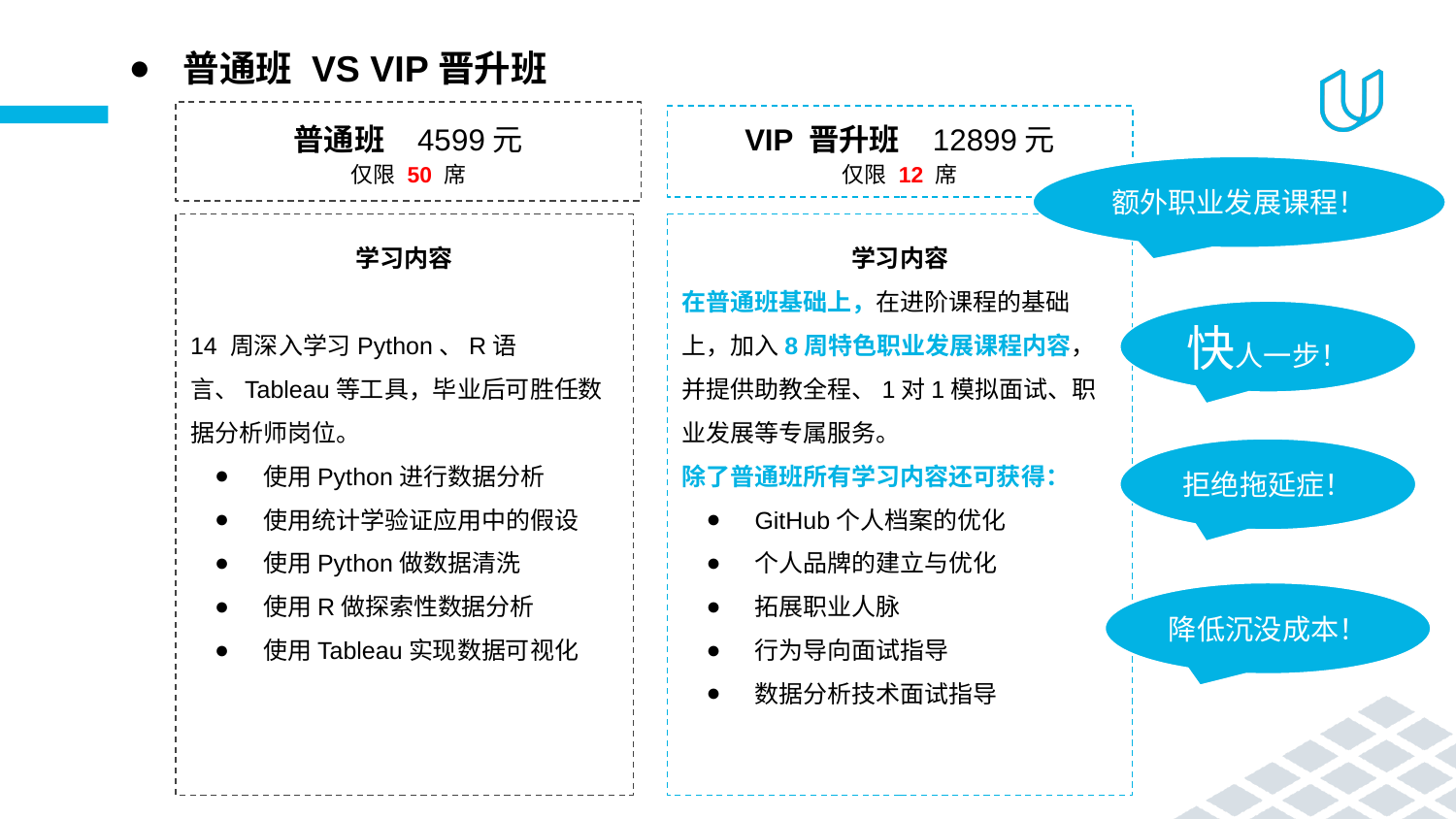

# 普通班 VS VIP晋升班
普通班   4599元
仅限 50 席
VIP 晋升班   12899元
仅限 12 席
额外职业发展课程！
学习内容

14 周深入学习Python、R语言、Tableau等工具，毕业后可胜任数据分析师岗位。
使用Python进行数据分析
使用统计学验证应用中的假设
使用Python做数据清洗
使用R做探索性数据分析
使用Tableau实现数据可视化

学习内容
在普通班基础上，在进阶课程的基础上，加入8周特色职业发展课程内容，并提供助教全程、1对1模拟面试、职业发展等专属服务。
除了普通班所有学习内容还可获得：
GitHub个人档案的优化
个人品牌的建立与优化
拓展职业人脉
行为导向面试指导
数据分析技术面试指导
快人一步！
拒绝拖延症！
降低沉没成本！